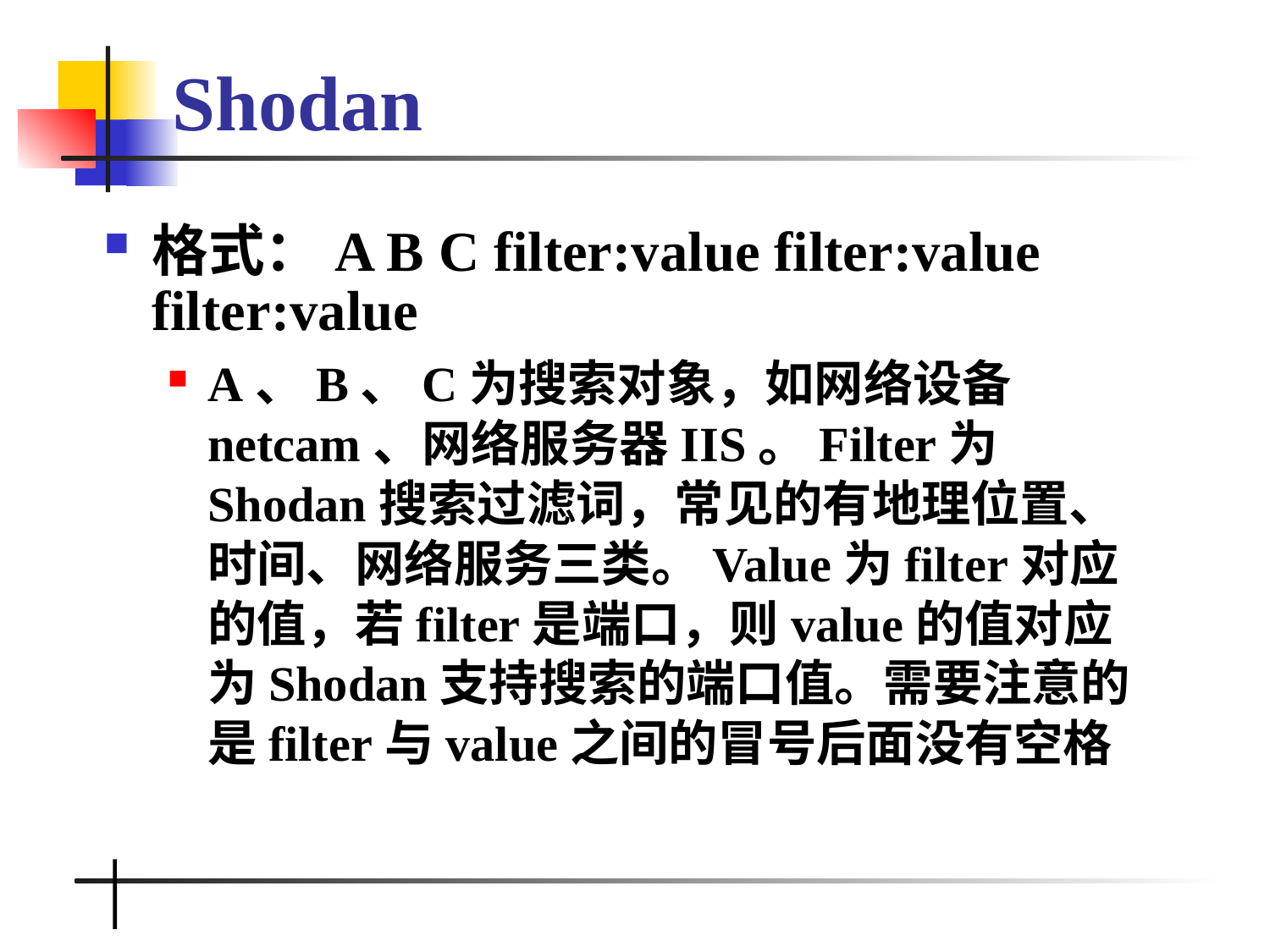

# Shodan
格式：A B C filter:value filter:value filter:value
A、B、C为搜索对象，如网络设备netcam、网络服务器IIS。Filter为Shodan搜索过滤词，常见的有地理位置、时间、网络服务三类。Value为filter对应的值，若filter是端口，则value的值对应为Shodan支持搜索的端口值。需要注意的是filter与value之间的冒号后面没有空格